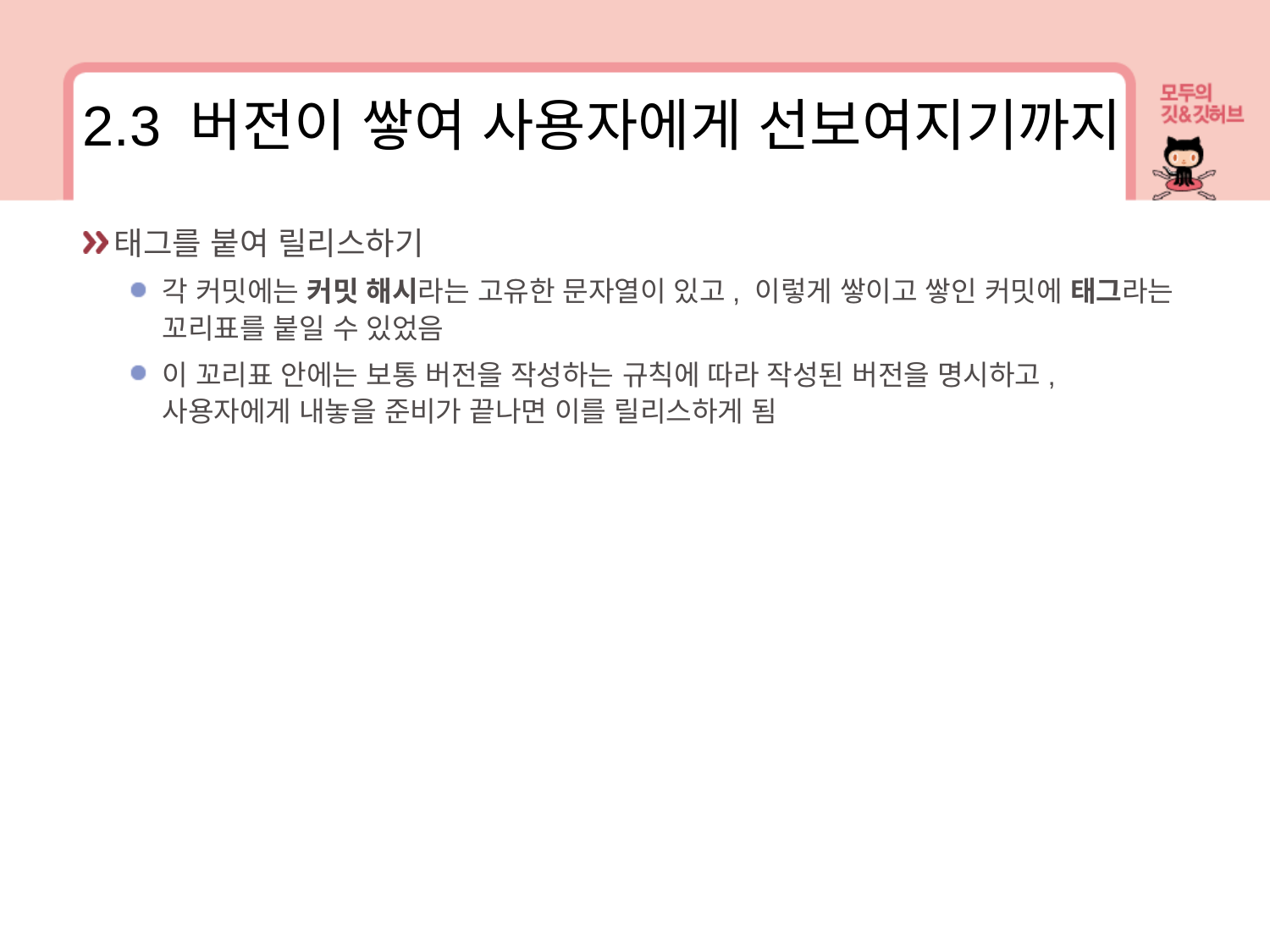

2.3 버전이 쌓여 사용자에게 선보여지기까지
태그를 붙여 릴리스하기
각 커밋에는 커밋 해시라는 고유한 문자열이 있고, 이렇게 쌓이고 쌓인 커밋에 태그라는 꼬리표를 붙일 수 있었음
이 꼬리표 안에는 보통 버전을 작성하는 규칙에 따라 작성된 버전을 명시하고, 사용자에게 내놓을 준비가 끝나면 이를 릴리스하게 됨